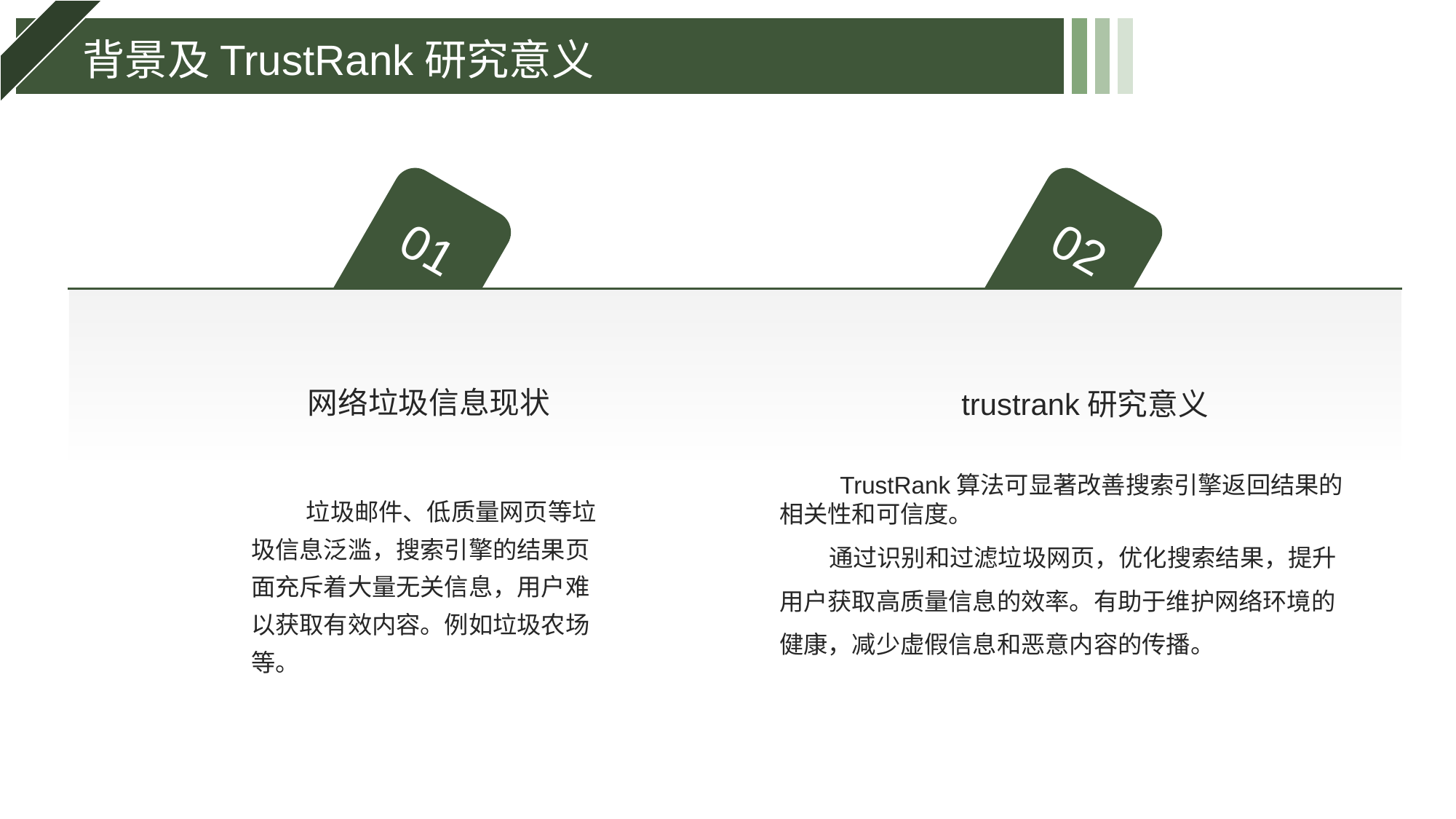

背景及TrustRank研究意义

01
02

trustrank研究意义
网络垃圾信息现状
         TrustRank算法可显著改善搜索引擎返回结果的相关性和可信度。
        通过识别和过滤垃圾网页，优化搜索结果，提升用户获取高质量信息的效率。有助于维护网络环境的健康，减少虚假信息和恶意内容的传播。
         垃圾邮件、低质量网页等垃圾信息泛滥，搜索引擎的结果页面充斥着大量无关信息，用户难以获取有效内容。例如垃圾农场等。